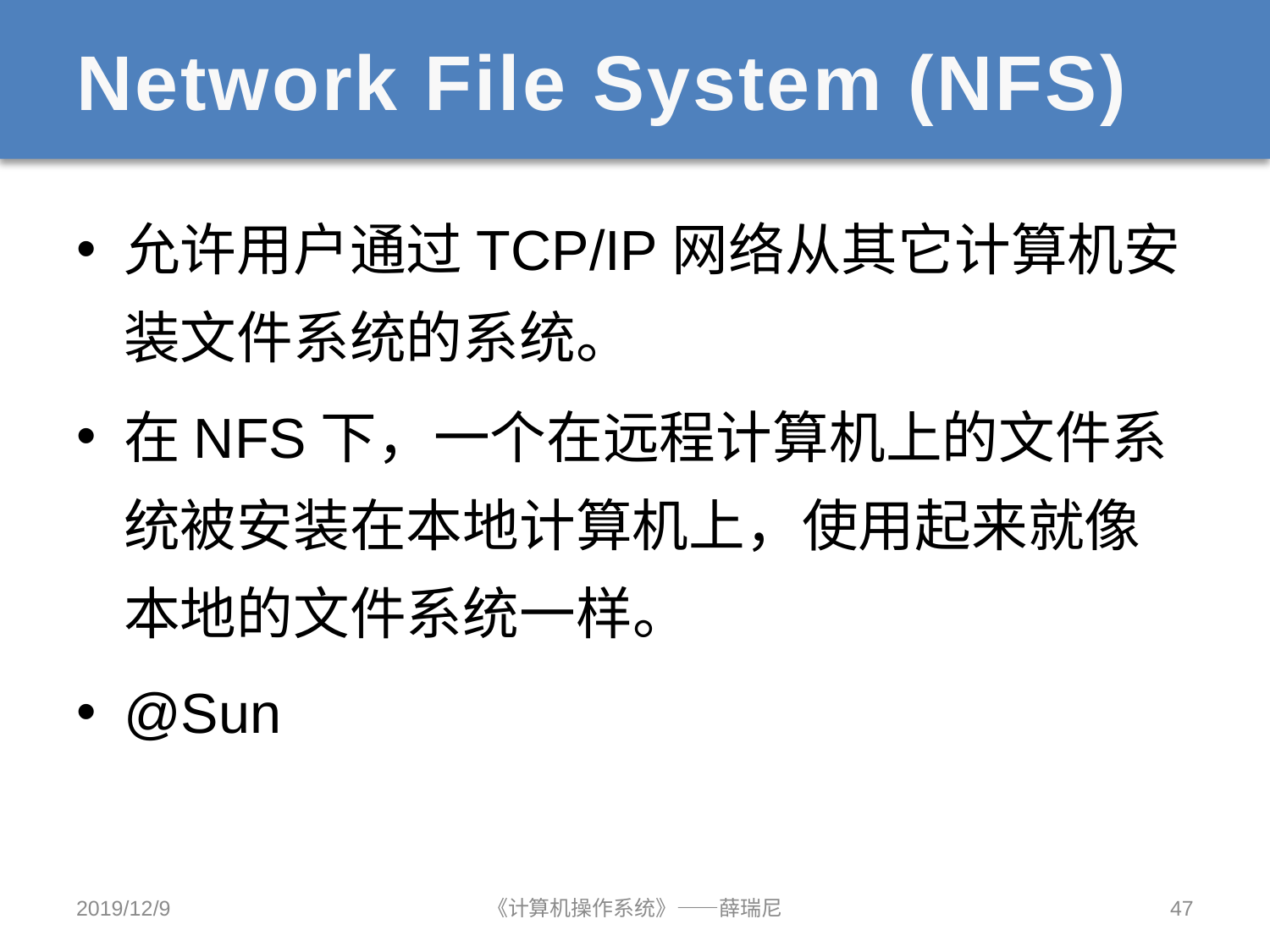

# Network File System (NFS)
允许用户通过TCP/IP网络从其它计算机安装文件系统的系统。
在NFS下，一个在远程计算机上的文件系统被安装在本地计算机上，使用起来就像本地的文件系统一样。
@Sun
2019/12/9
《计算机操作系统》——薛瑞尼
47